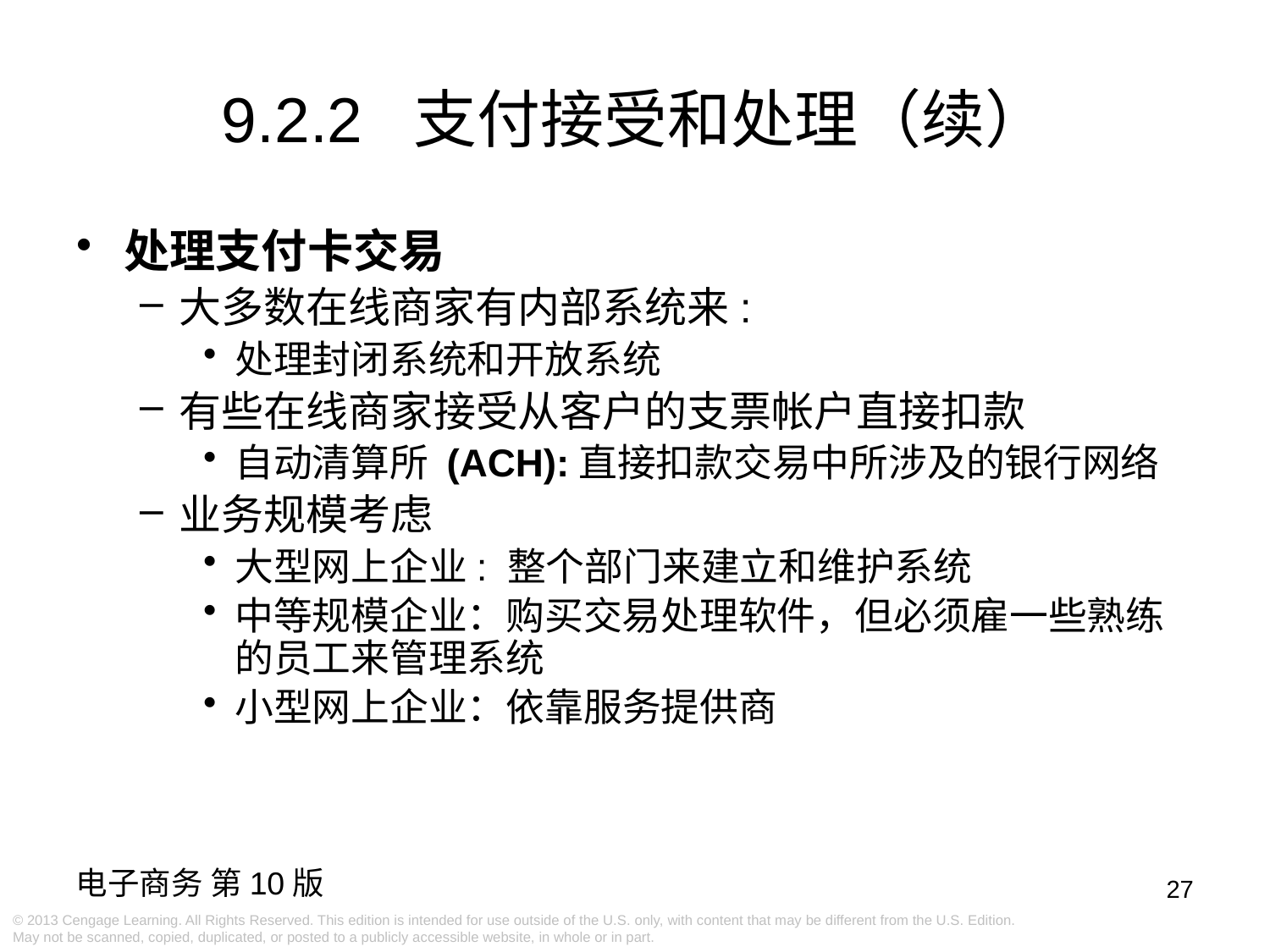

9.2.2  支付接受和处理（续）
处理支付卡交易
大多数在线商家有内部系统来:
处理封闭系统和开放系统
有些在线商家接受从客户的支票帐户直接扣款
自动清算所 (ACH):直接扣款交易中所涉及的银行网络
业务规模考虑
大型网上企业: 整个部门来建立和维护系统
中等规模企业：购买交易处理软件，但必须雇一些熟练的员工来管理系统
小型网上企业：依靠服务提供商
27